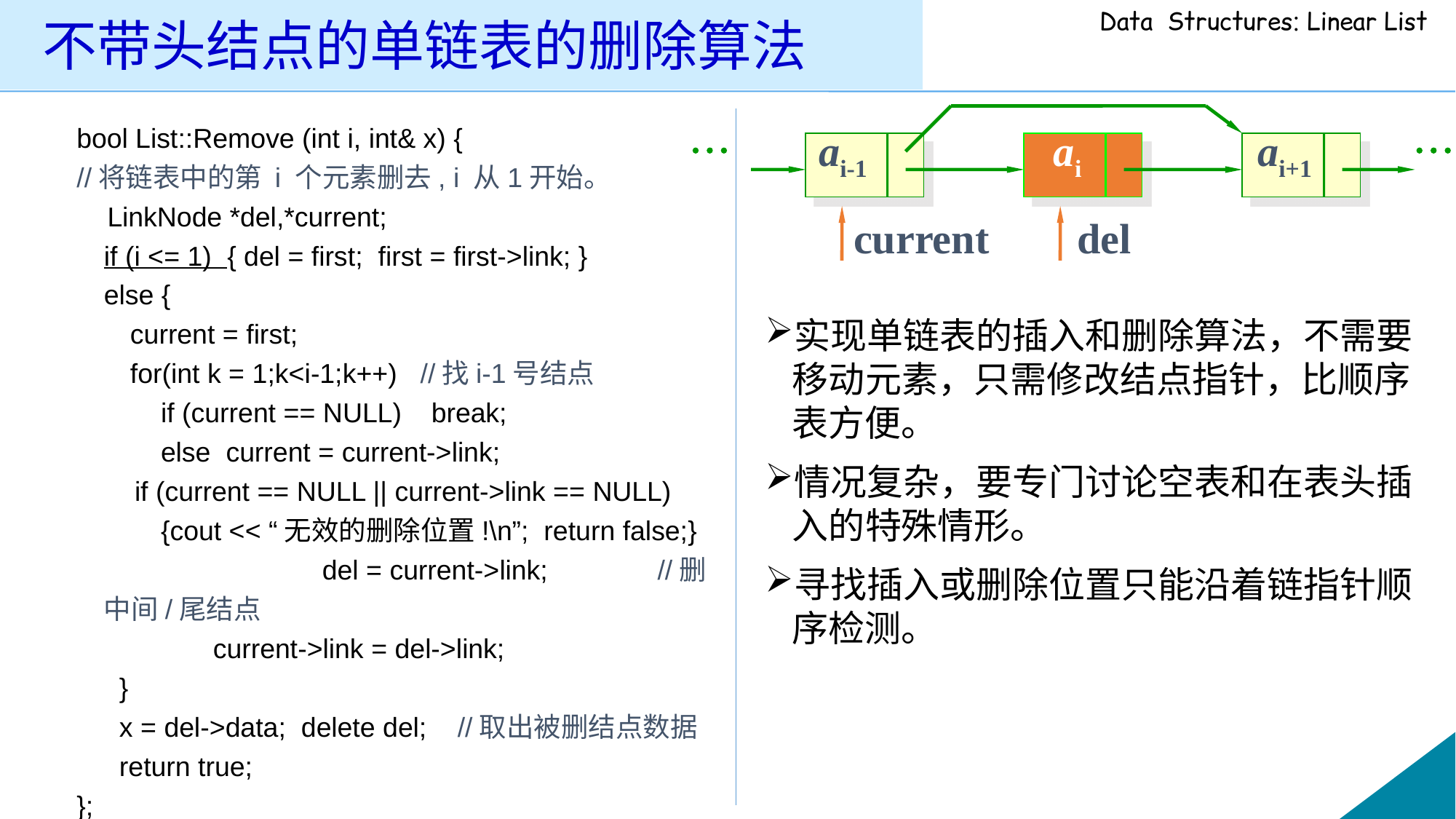

# 不带头结点的单链表的删除算法

bool List::Remove (int i, int& x) {
//将链表中的第 i 个元素删去, i 从1开始。
    LinkNode *del,*current;
	if (i <= 1)  { del = first;  first = first->link; }
	else {
       current = first;
       for(int k = 1;k<i-1;k++)   //找i-1号结点
           if (current == NULL)	break;
           else  current = current->link;
	    if (current == NULL || current->link == NULL)
           {cout << “无效的删除位置!\n”;  return false;}		del = current->link;  	 //删中间/尾结点
	 	current->link = del->link;
	  }
	  x = del->data;  delete del;    //取出被删结点数据
	  return true;
};

…
…
ai-1
ai
ai+1

current
del
实现单链表的插入和删除算法，不需要移动元素，只需修改结点指针，比顺序表方便。
情况复杂，要专门讨论空表和在表头插入的特殊情形。
寻找插入或删除位置只能沿着链指针顺序检测。